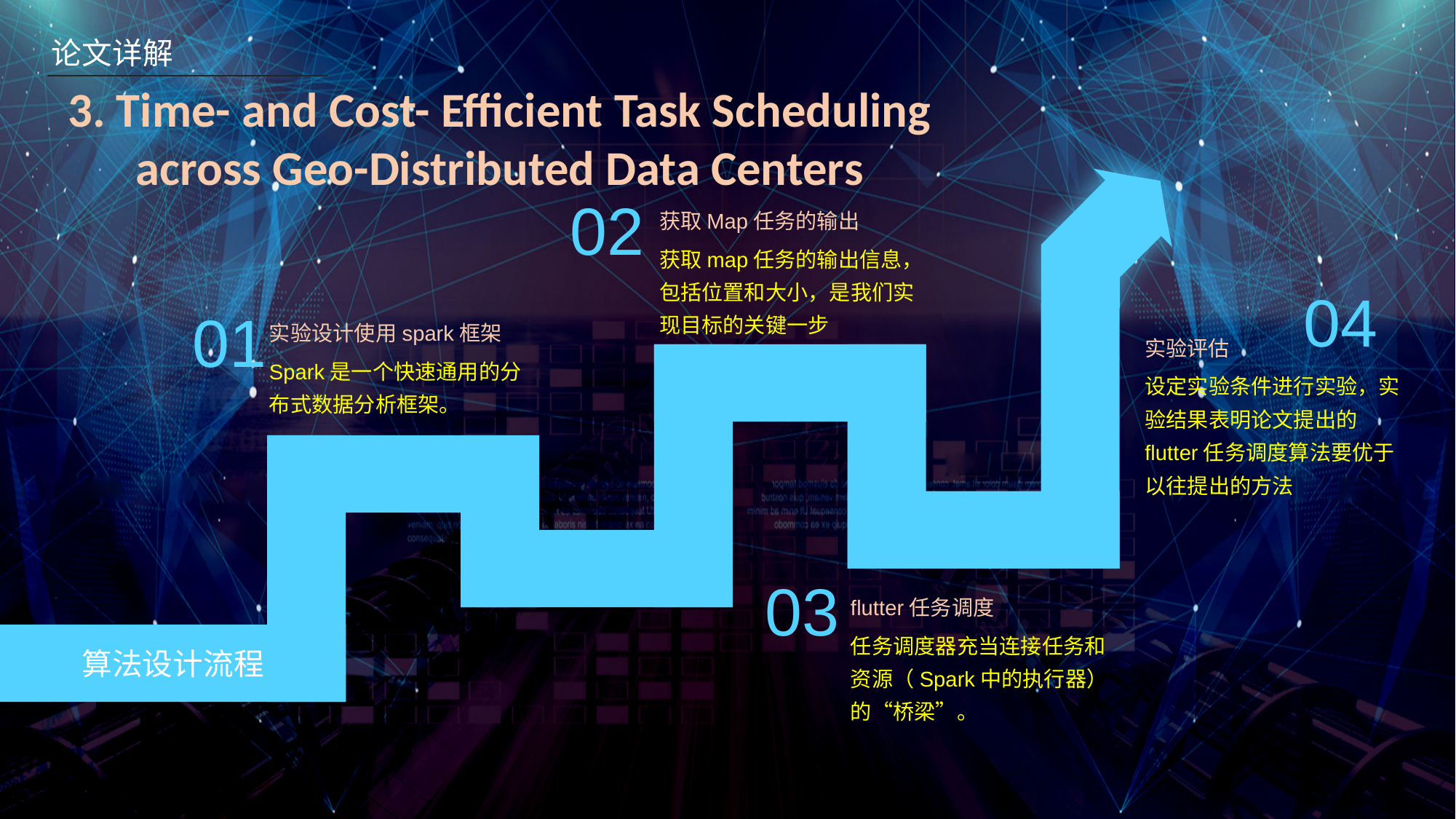

论文详解
3. Time- and Cost- Efficient Task Scheduling
across Geo-Distributed Data Centers

02
获取Map任务的输出
获取map任务的输出信息，包括位置和大小，是我们实现目标的关键一步
04
01

实验设计使用spark框架
实验评估

Spark是一个快速通用的分布式数据分析框架。
设定实验条件进行实验，实验结果表明论文提出的flutter任务调度算法要优于以往提出的方法

03
flutter任务调度
任务调度器充当连接任务和资源（Spark中的执行器）的“桥梁”。
算法设计流程